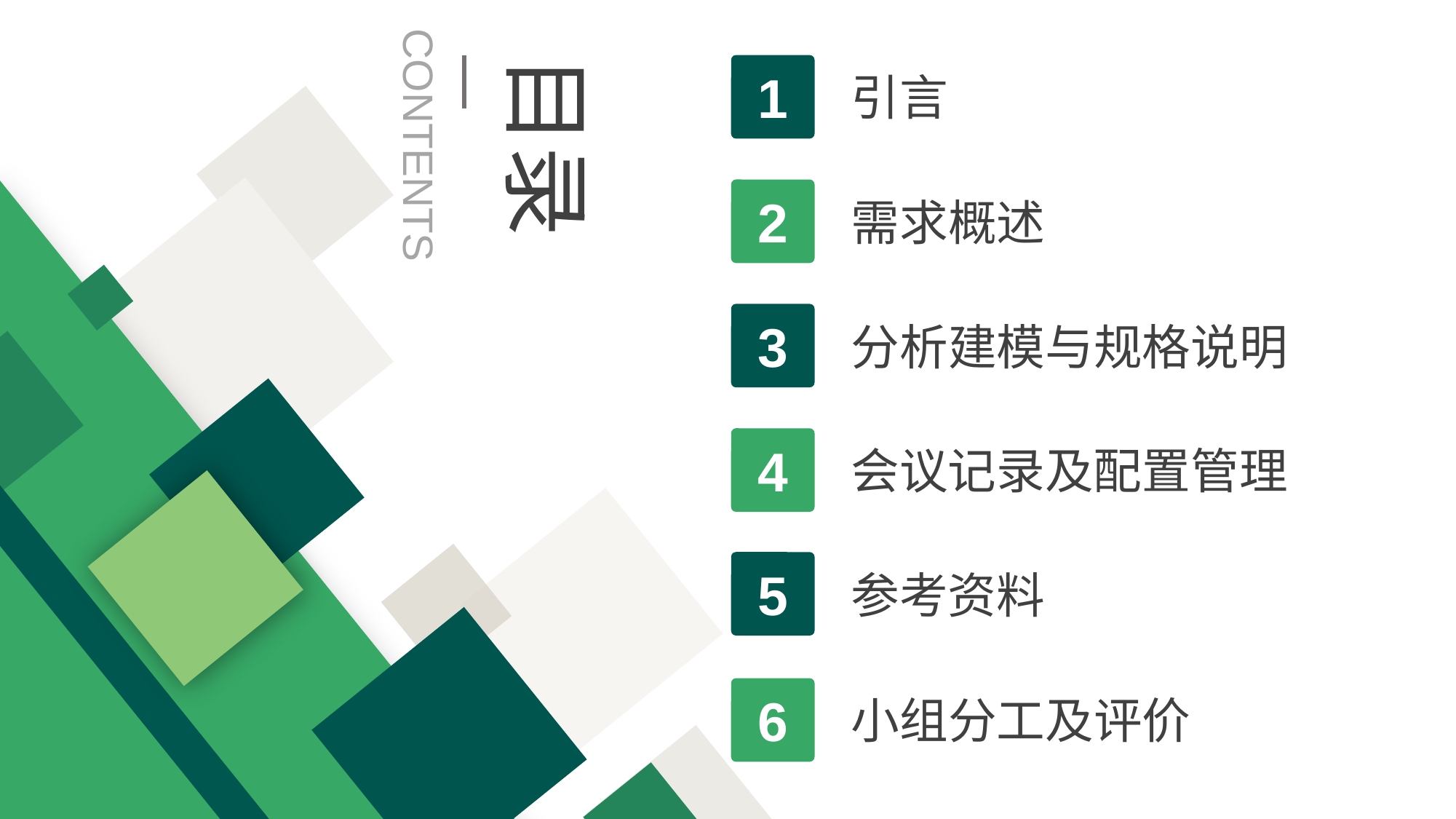

目录
1
引言
CONTENTS
2
需求概述
3
分析建模与规格说明
4
会议记录及配置管理
5
参考资料
6
小组分工及评价